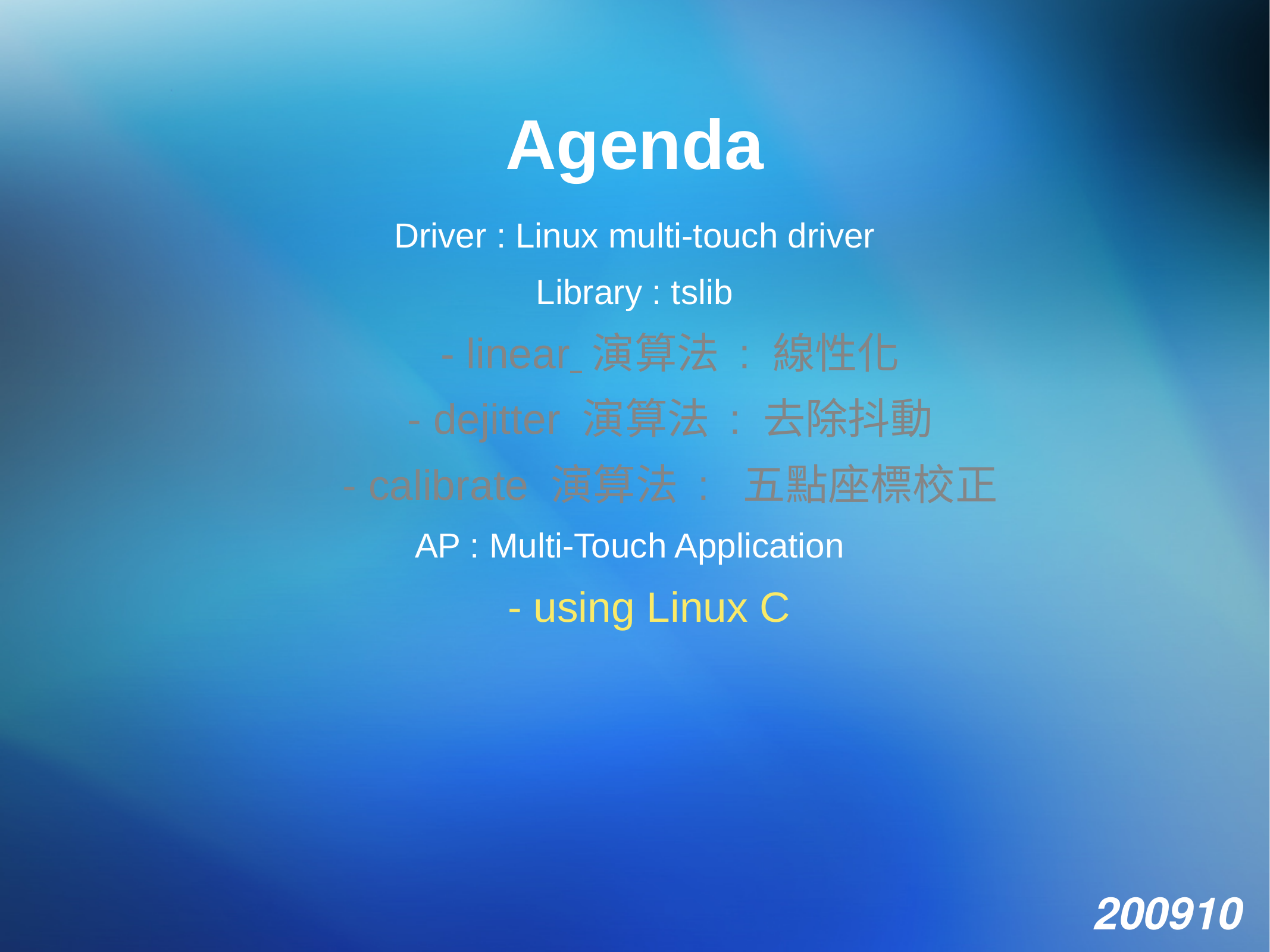

# Agenda
Driver : Linux multi-touch driver
Library : tslib
      - linear 演算法 : 線性化
      - dejitter 演算法 : 去除抖動
      - calibrate 演算法 :  五點座標校正
AP : Multi-Touch Application
    - using Linux C

200910